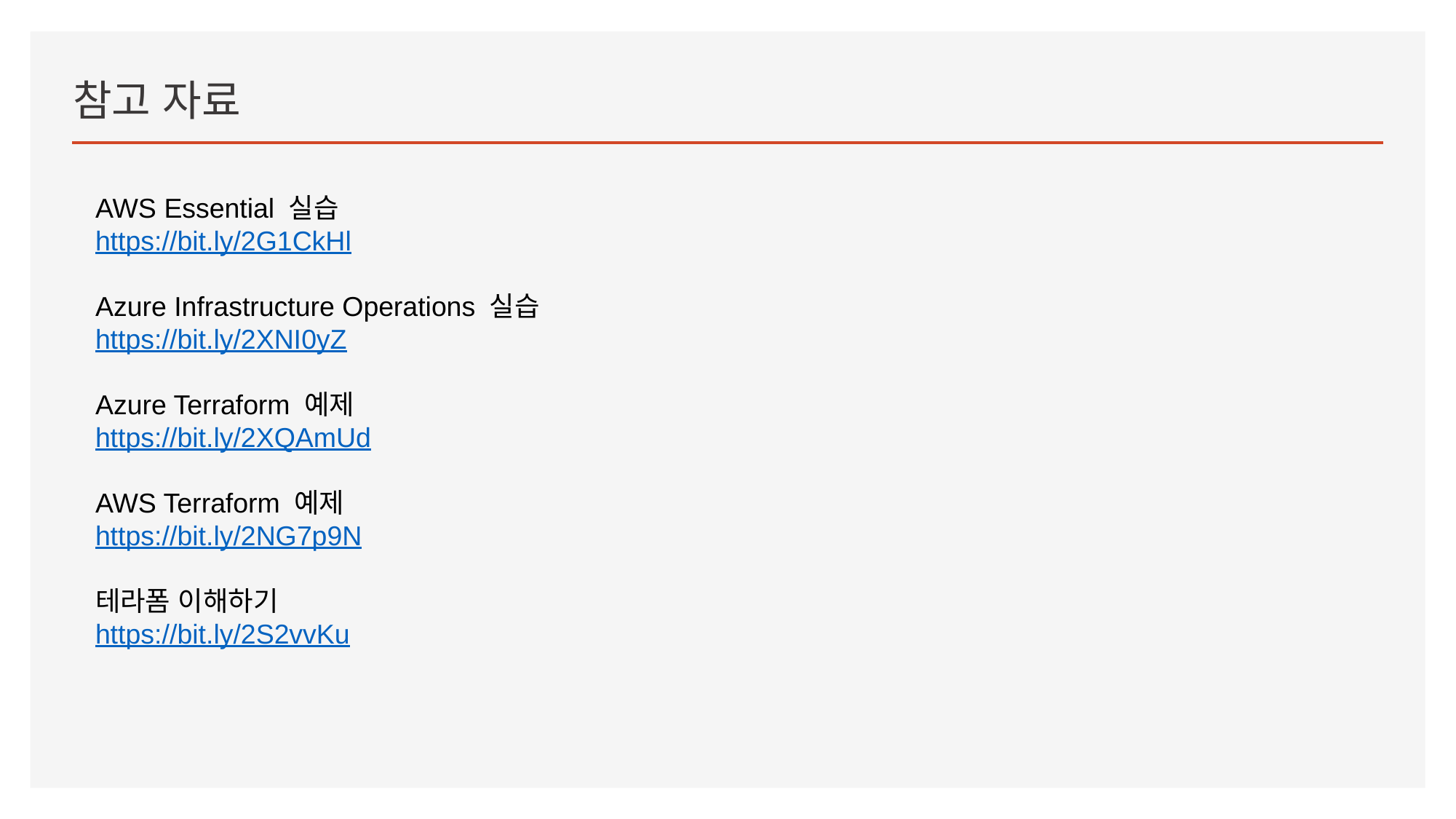

# 참고 자료
AWS Essential 실습
https://bit.ly/2G1CkHl

Azure Infrastructure Operations 실습
https://bit.ly/2XNI0yZ

Azure Terraform 예제
https://bit.ly/2XQAmUd

AWS Terraform 예제
https://bit.ly/2NG7p9N

테라폼 이해하기
https://bit.ly/2S2vvKu